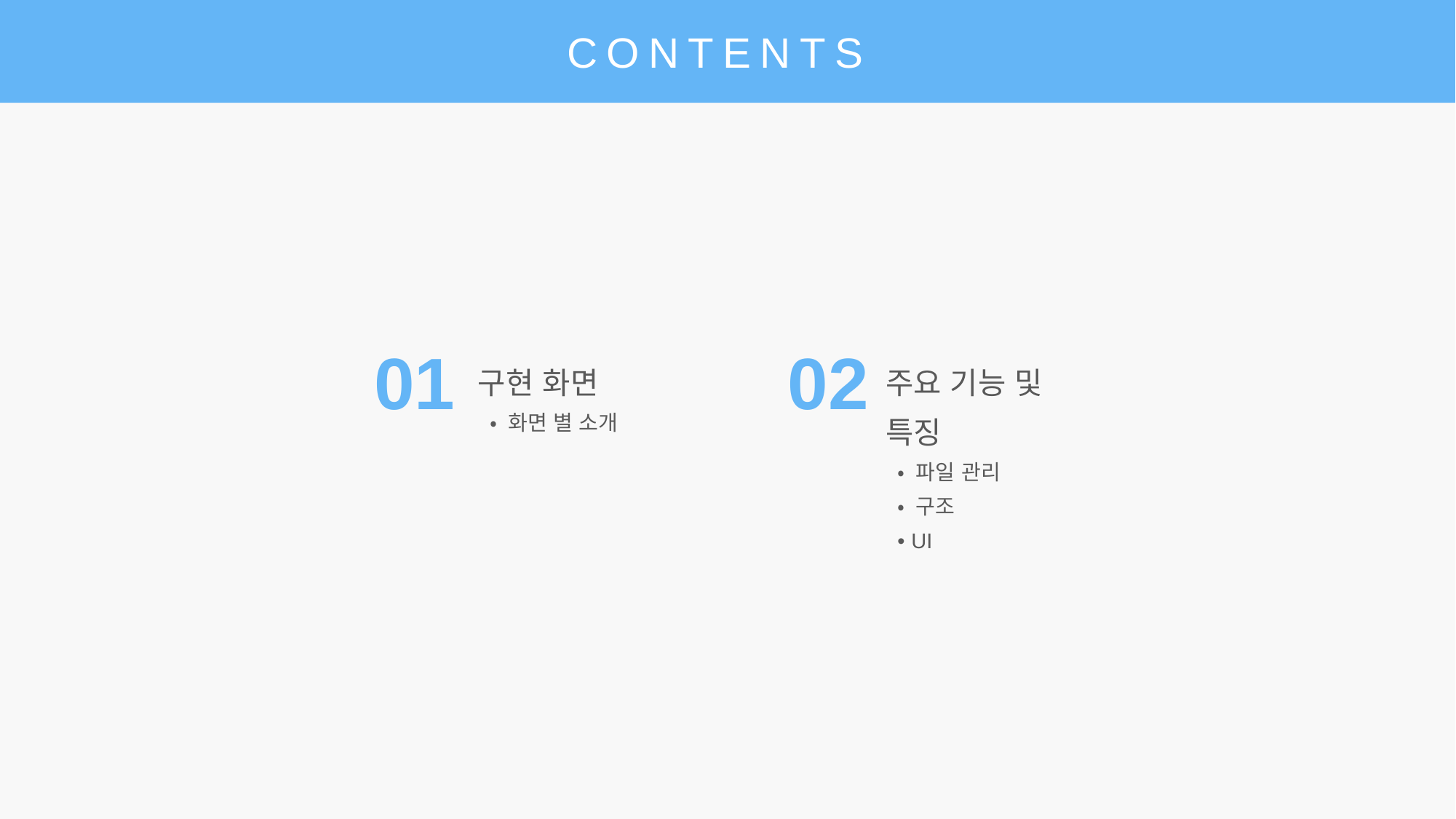

CONTENTS
01
구현 화면
  • 화면 별 소개
02
주요 기능 및 특징
  • 파일 관리
  • 구조
  • UI